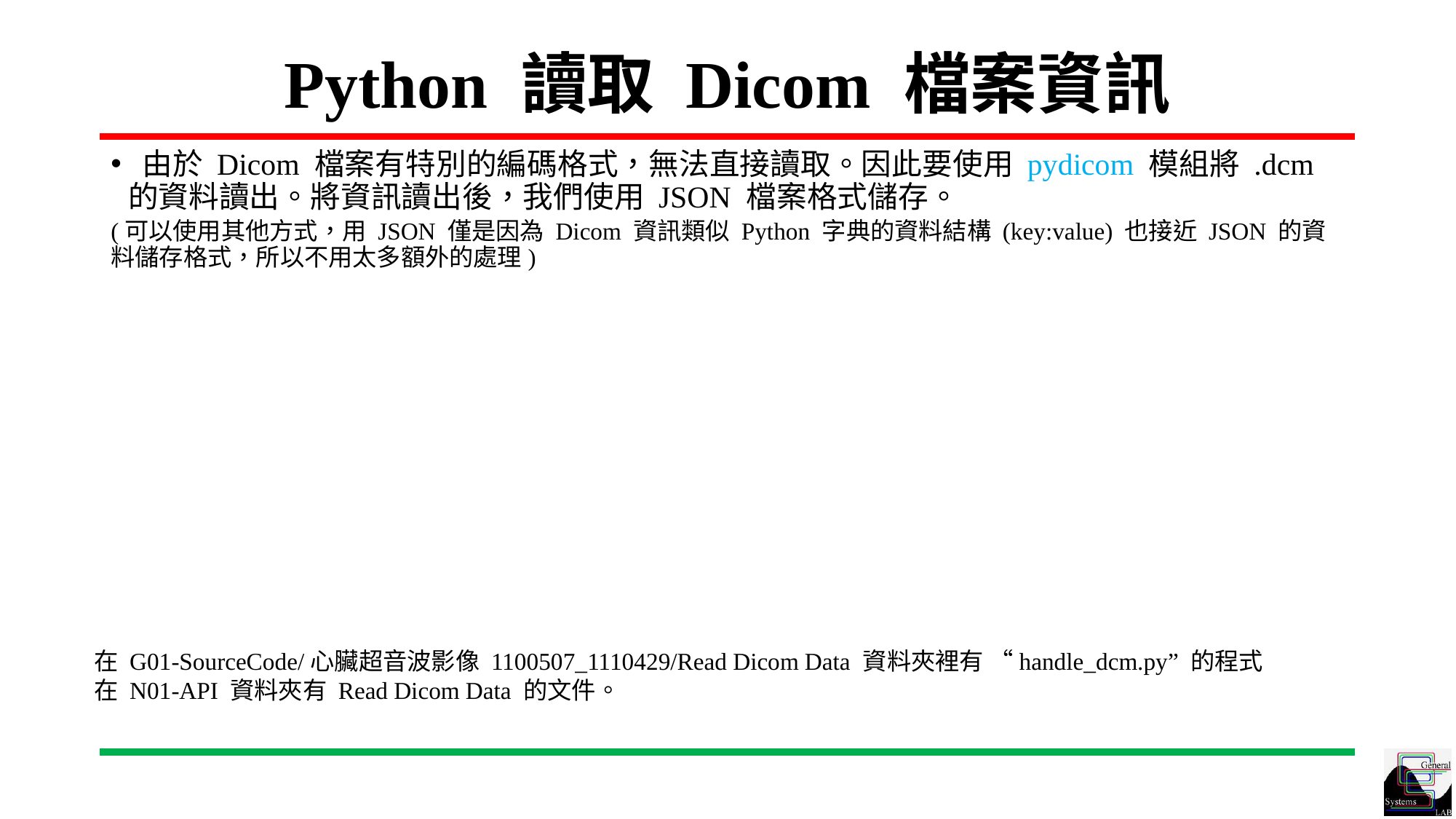

# Python 讀取 Dicom 檔案資訊
 由於 Dicom 檔案有特別的編碼格式，無法直接讀取。因此要使用 pydicom 模組將 .dcm 的資料讀出。將資訊讀出後，我們使用 JSON 檔案格式儲存。
(可以使用其他方式，用 JSON 僅是因為 Dicom 資訊類似 Python 字典的資料結構 (key:value) 也接近 JSON 的資料儲存格式，所以不用太多額外的處理)
在 G01-SourceCode/心臟超音波影像 1100507_1110429/Read Dicom Data 資料夾裡有 “handle_dcm.py” 的程式
在 N01-API 資料夾有 Read Dicom Data 的文件。